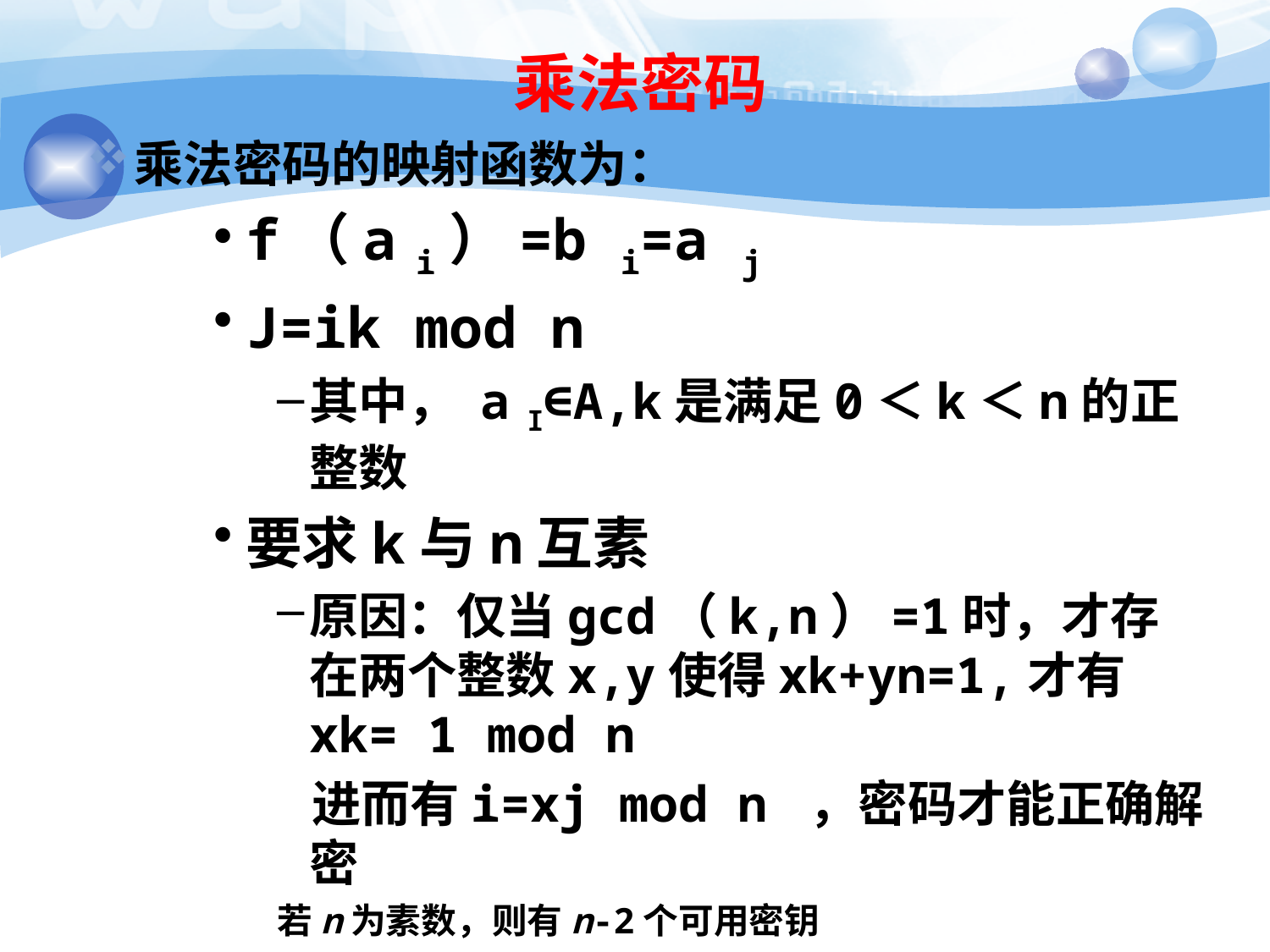

# 乘法密码
乘法密码的映射函数为：
f（a i）=b i=a j
J=ik mod n
其中， a I∈A,k是满足0＜k＜n的正整数
要求k与n互素
原因：仅当gcd（k,n）=1时，才存在两个整数x,y使得xk+yn=1,才有xk= 1 mod n
  进而有i=xj mod n ，密码才能正确解密
若n为素数，则有n-2个可用密钥